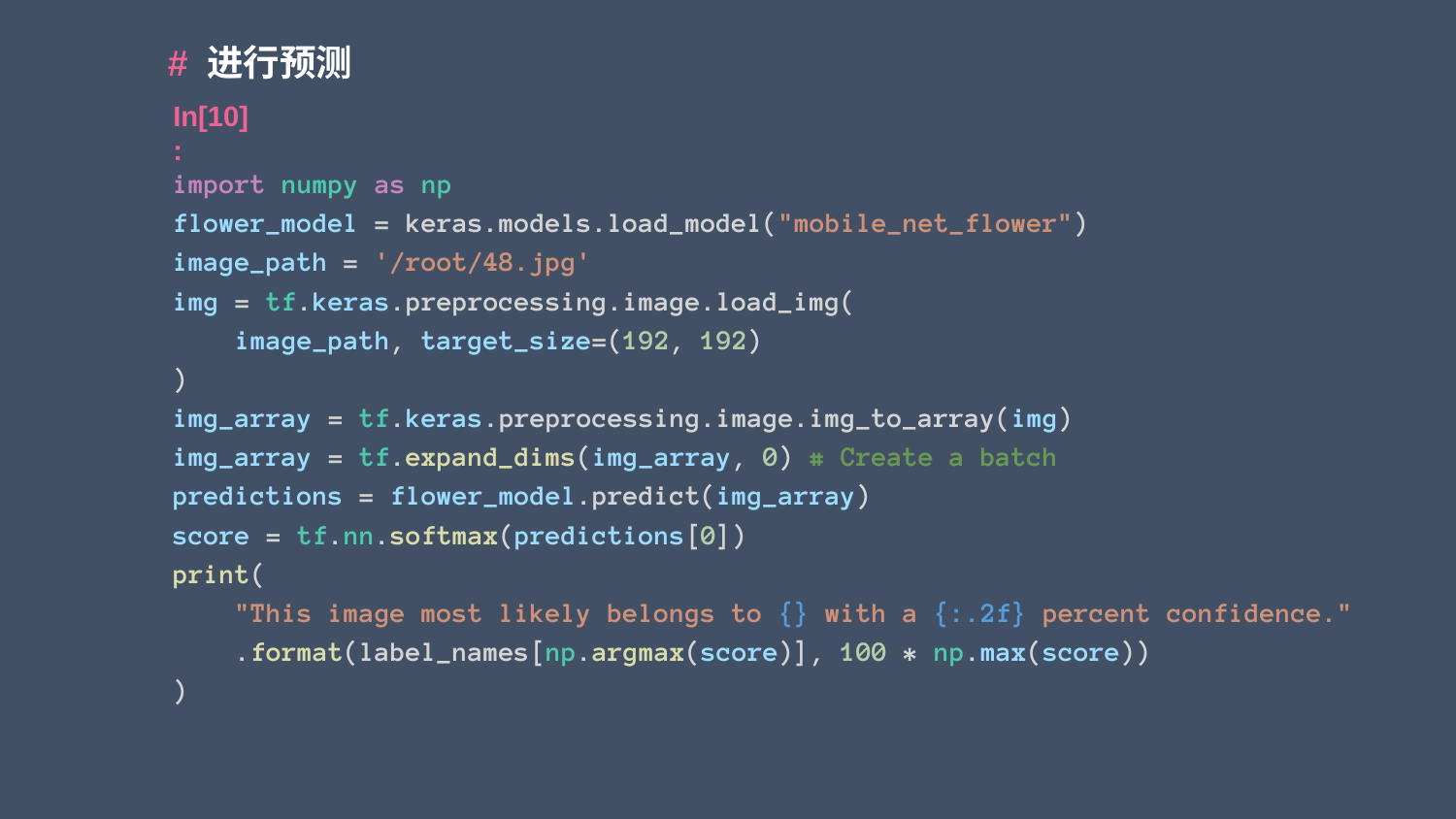

# 进行预测
In[10]:
import numpy as np
flower_model = keras.models.load_model("mobile_net_flower")
image_path = '/root/48.jpg'
img = tf.keras.preprocessing.image.load_img(
    image_path, target_size=(192, 192)
)
img_array = tf.keras.preprocessing.image.img_to_array(img)
img_array = tf.expand_dims(img_array, 0) # Create a batch
predictions = flower_model.predict(img_array)
score = tf.nn.softmax(predictions[0])
print(
    "This image most likely belongs to {} with a {:.2f} percent confidence."
    .format(label_names[np.argmax(score)], 100 * np.max(score))
)